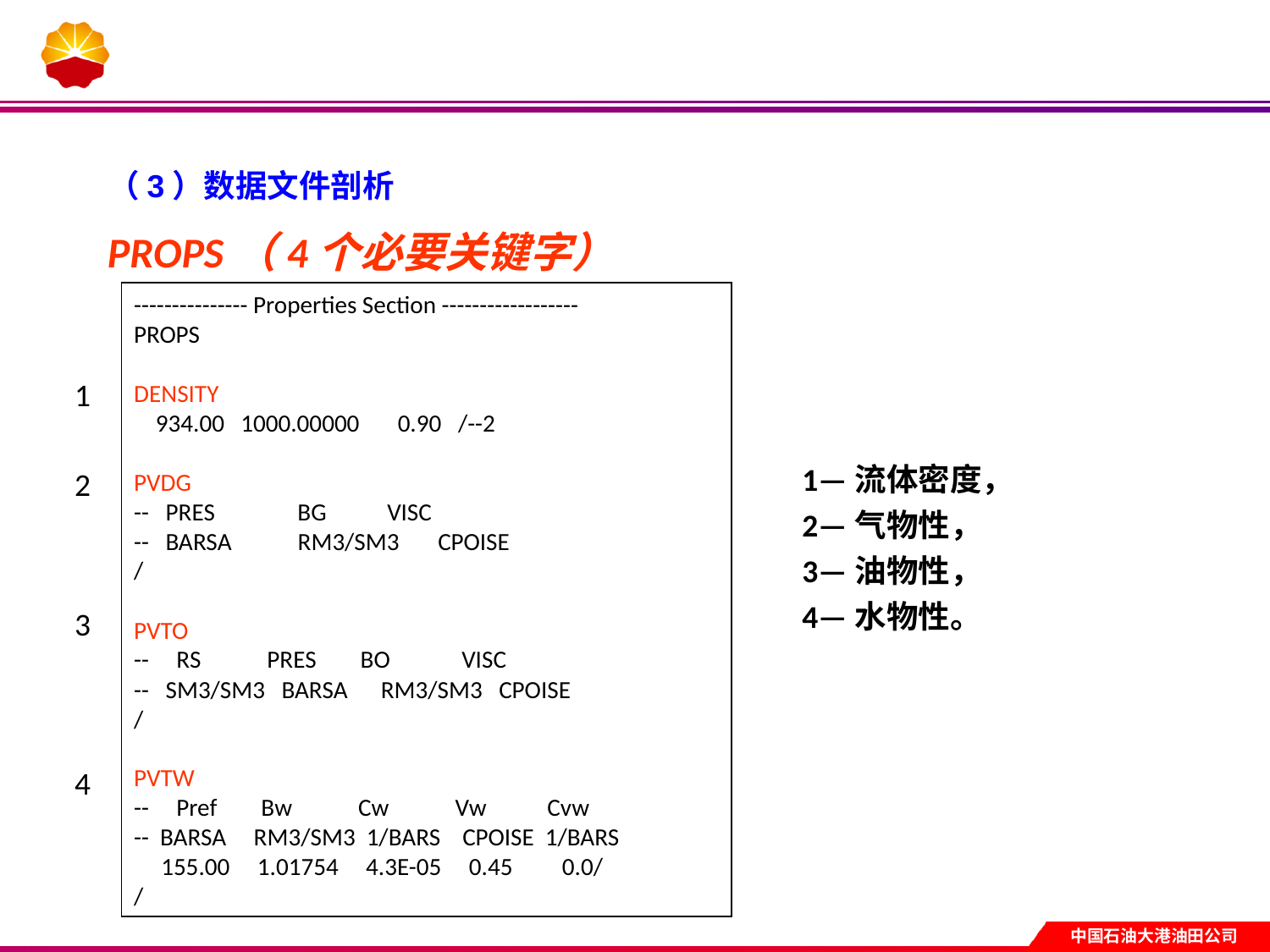

（3）数据文件剖析
PROPS（4个必要关键字）
--------------- Properties Section ------------------
PROPS

DENSITY
    934.00   1000.00000       0.90   /--2

PVDG
--   PRES               BG           VISC
--   BARSA            RM3/SM3       CPOISE
/

PVTO
--     RS            PRES        BO             VISC
--   SM3/SM3   BARSA      RM3/SM3   CPOISE
/

PVTW
--     Pref        Bw            Cw            Vw           Cvw
--  BARSA     RM3/SM3  1/BARS    CPOISE  1/BARS
     155.00     1.01754     4.3E-05     0.45         0.0/
/
1
1—流体密度，2—气物性，
3—油物性，
4—水物性。
2
3
4
求实    创新    超越